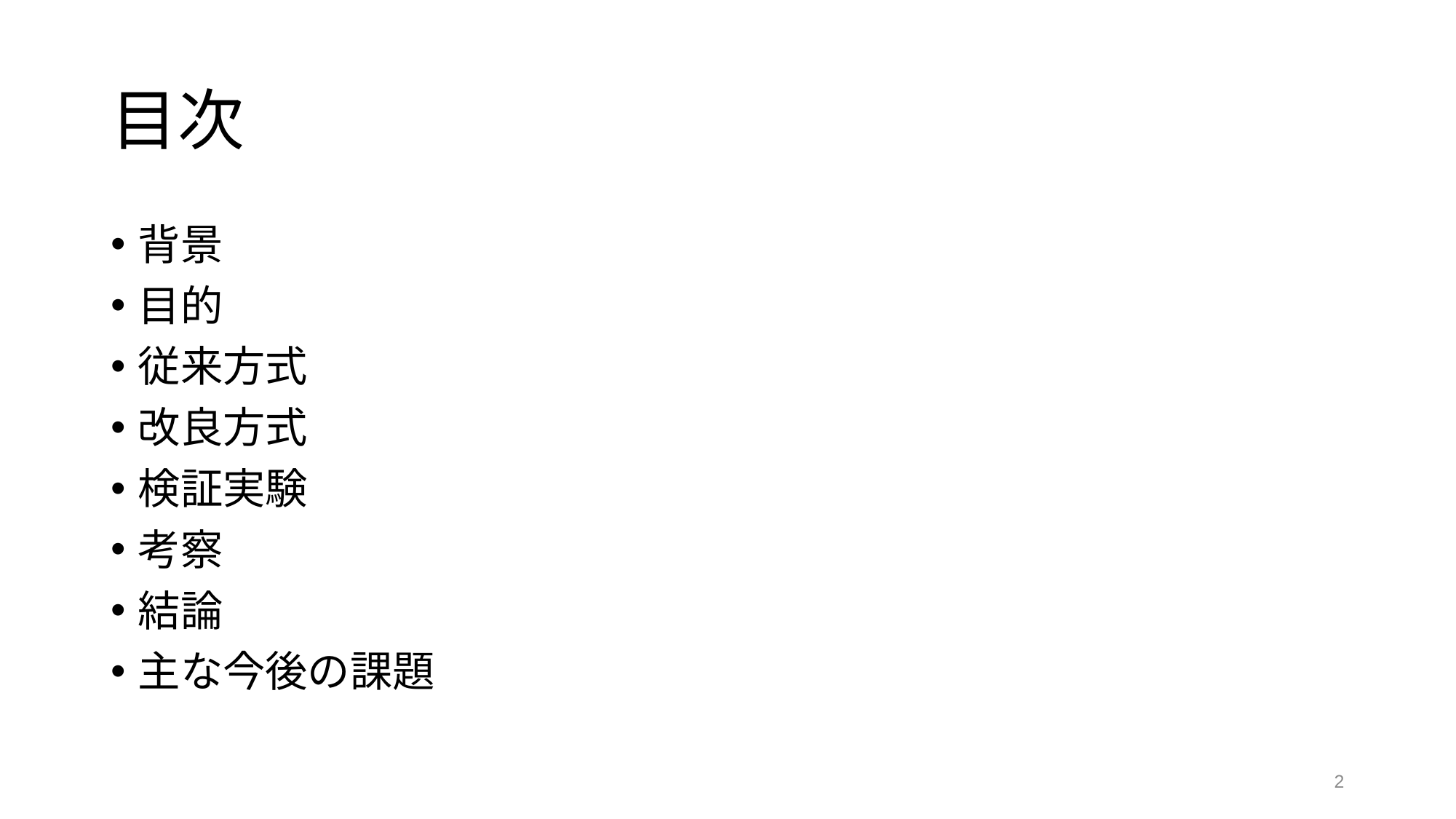

# 目次
背景
目的
従来方式
改良方式
検証実験
考察
結論
主な今後の課題

2